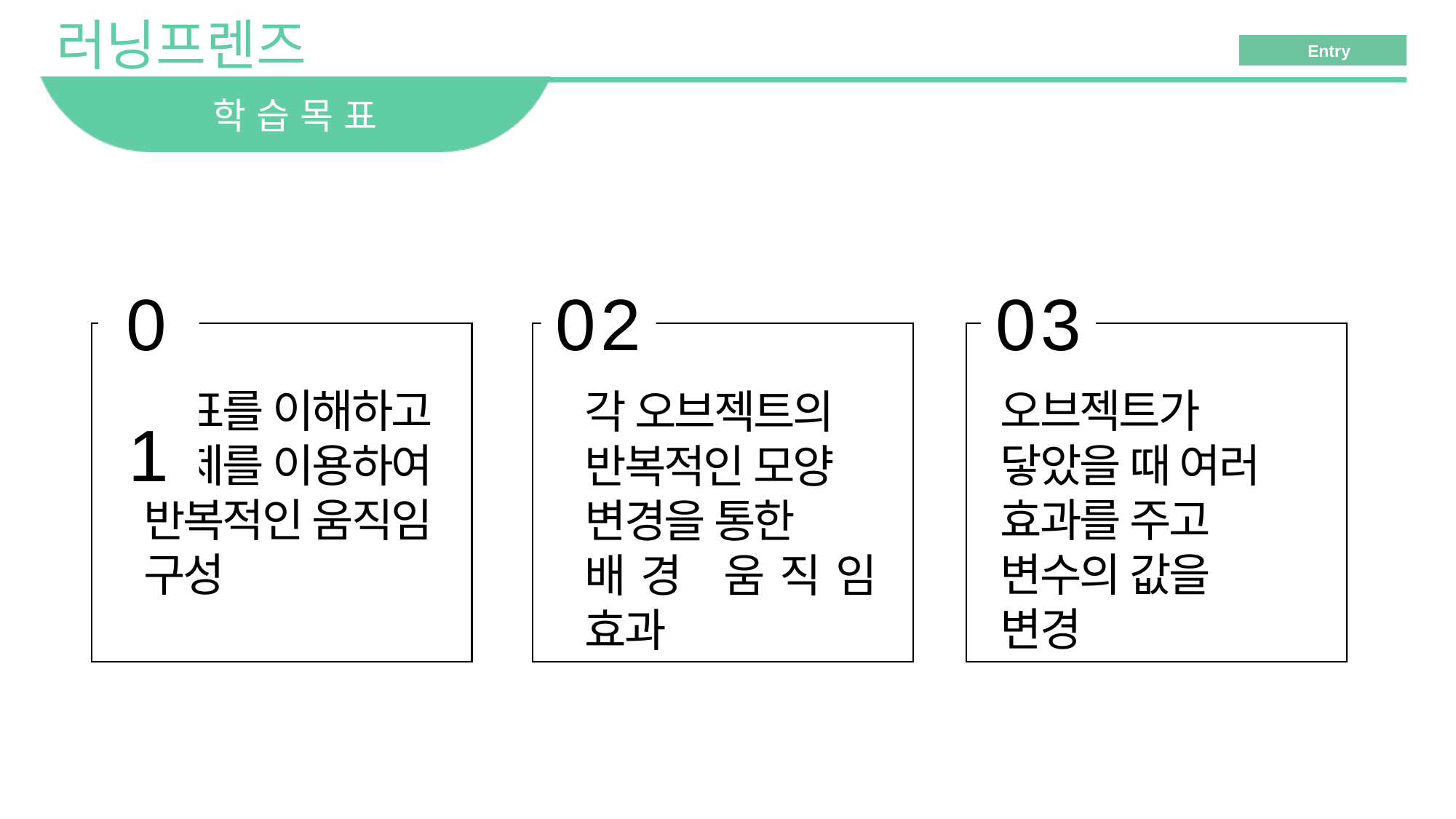

# 학 습 목 표
03
01
02

좌표를 이해하고 복제를 이용하여 반복적인 움직임 구성
오브젝트가 닿았을 때 여러 효과를 주고 변수의 값을
변경
각 오브젝트의
반복적인 모양
변경을 통한
배경 움직임 효과